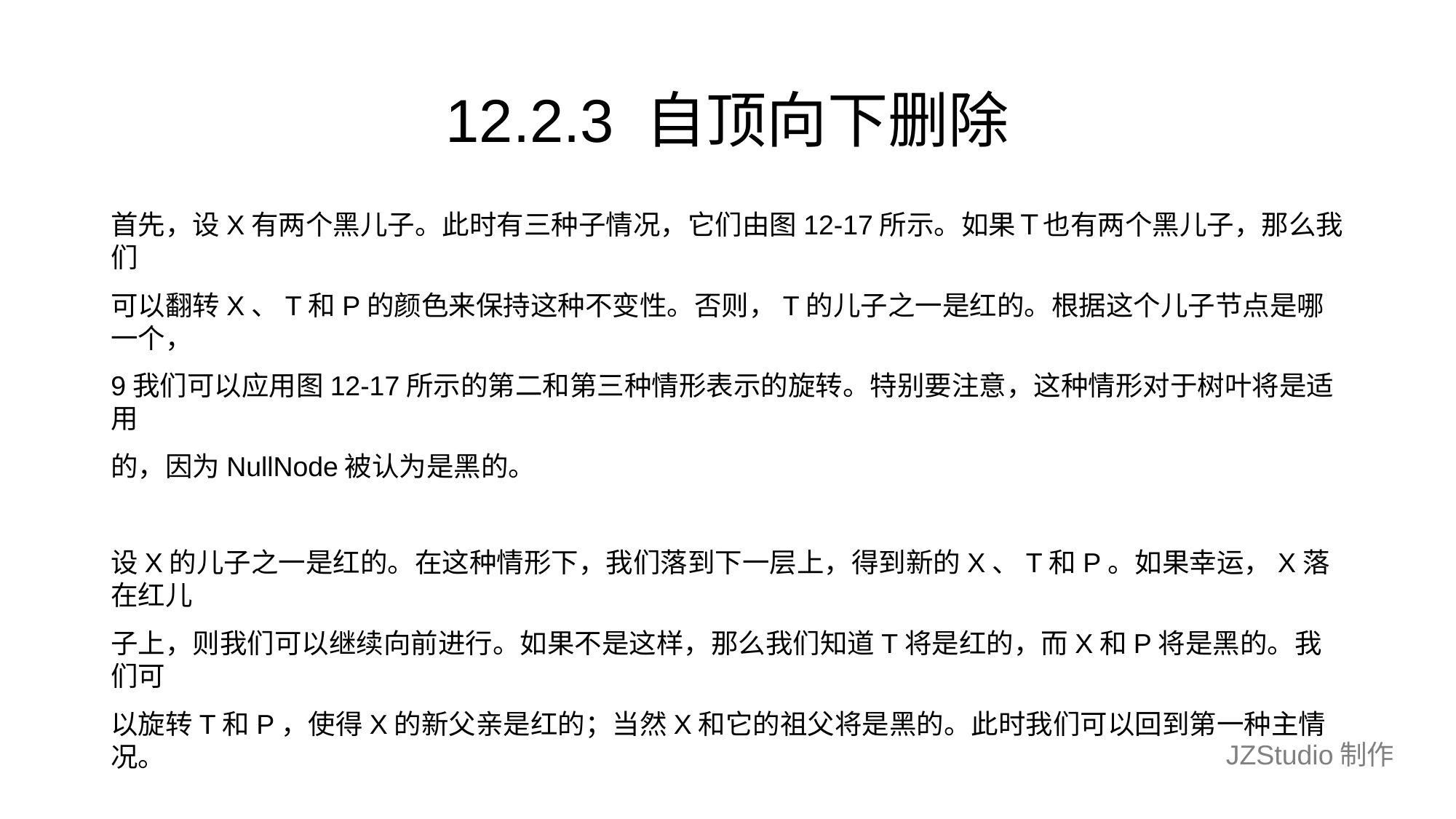

# 12.2.3 自顶向下删除
首先，设X有两个黑儿子。此时有三种子情况，它们由图12-17所示。如果Ｔ也有两个黑儿子，那么我们
可以翻转X、T和P的颜色来保持这种不变性。否则，T的儿子之一是红的。根据这个儿子节点是哪一个，
9我们可以应用图12-17所示的第二和第三种情形表示的旋转。特别要注意，这种情形对于树叶将是适用
的，因为NullNode被认为是黑的。

设X的儿子之一是红的。在这种情形下，我们落到下一层上，得到新的X、T和P。如果幸运，X落在红儿
子上，则我们可以继续向前进行。如果不是这样，那么我们知道T将是红的，而X和P将是黑的。我们可
以旋转T和P，使得X的新父亲是红的；当然X和它的祖父将是黑的。此时我们可以回到第一种主情况。